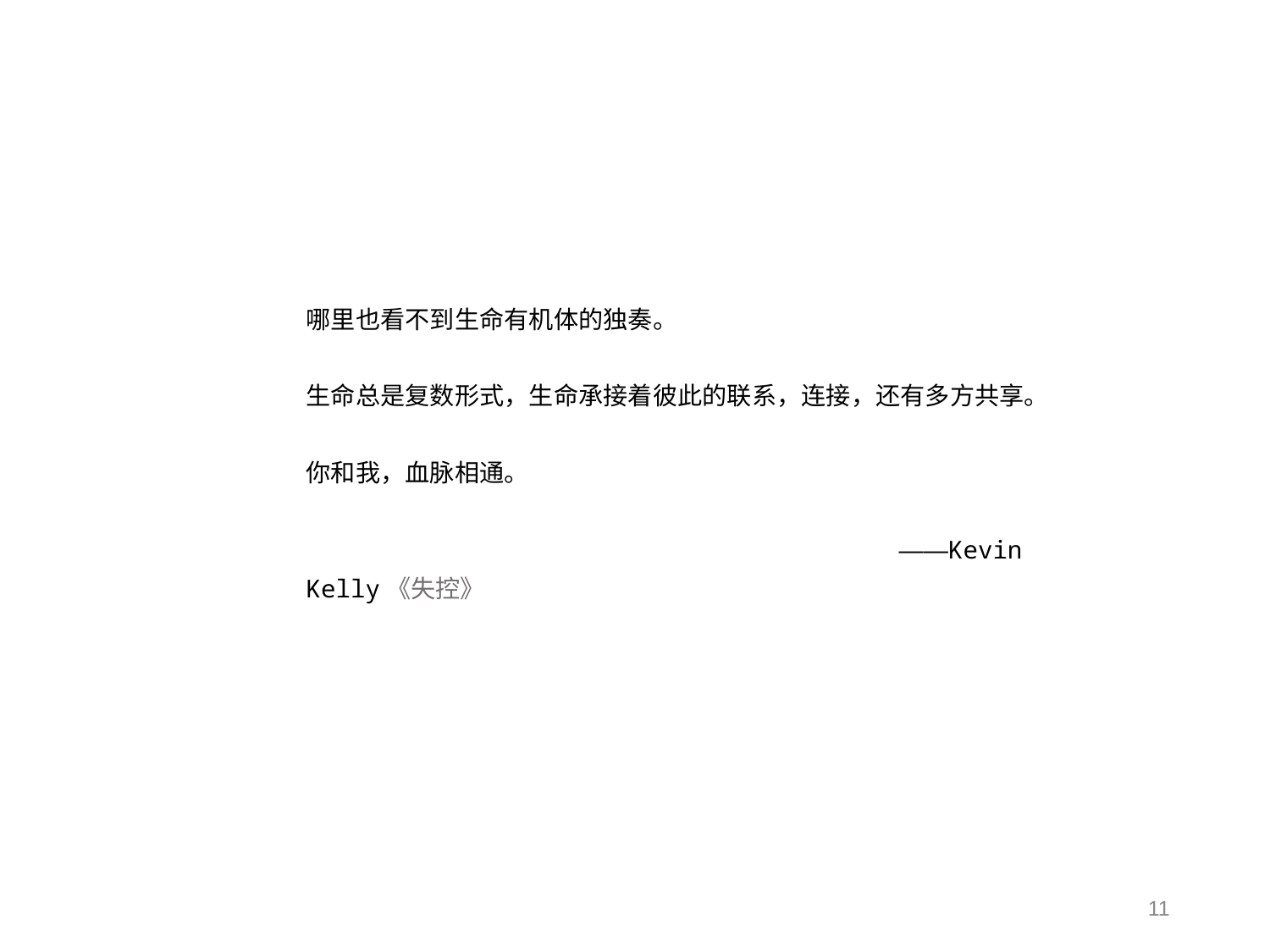

哪里也看不到生命有机体的独奏。

生命总是复数形式，生命承接着彼此的联系，连接，还有多方共享。

你和我，血脉相通。

                                        ——Kevin Kelly《失控》
11